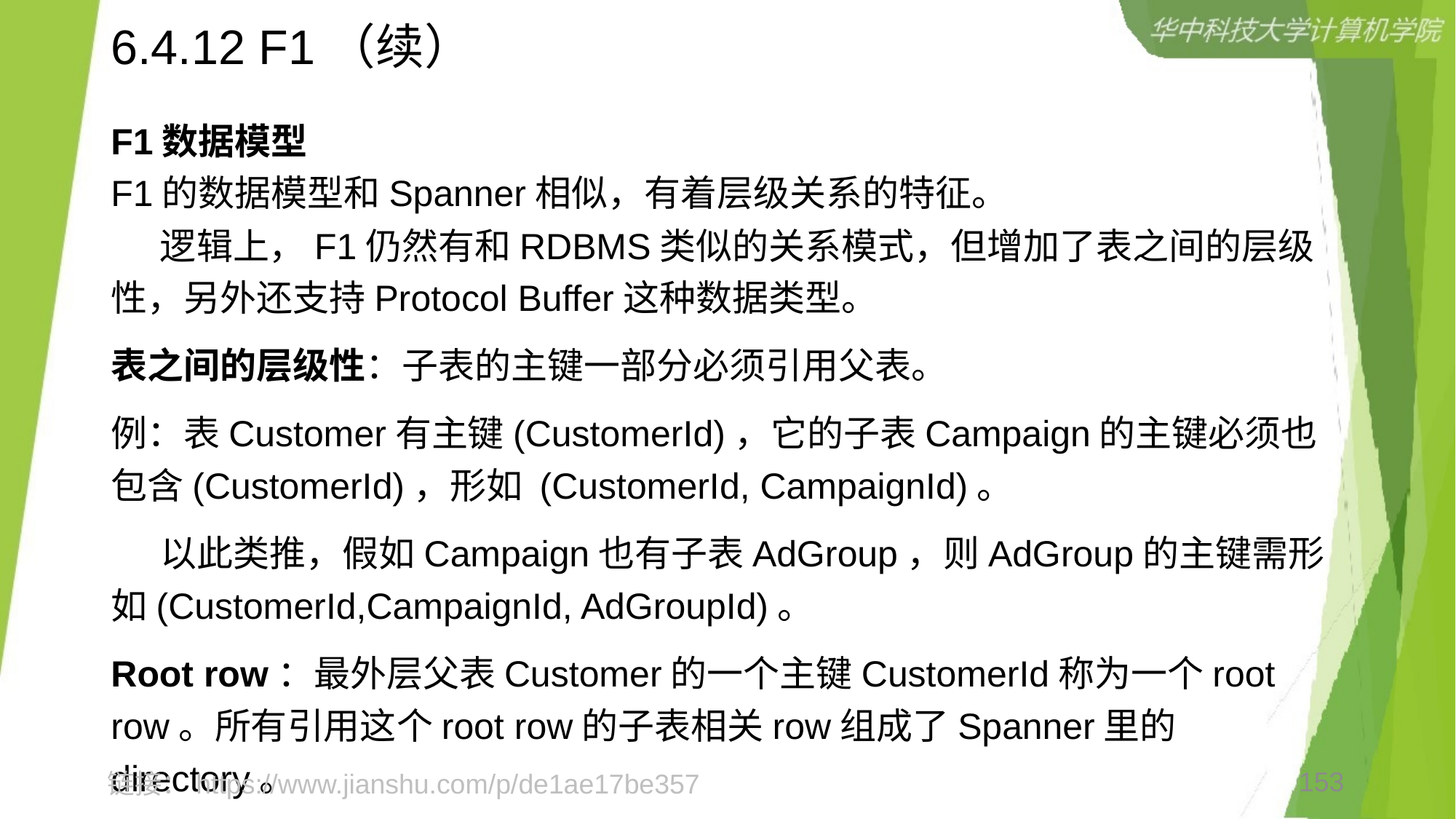

# 6.4.12 F1（续）
F1数据模型
F1的数据模型和Spanner相似，有着层级关系的特征。
      逻辑上，F1仍然有和RDBMS类似的关系模式，但增加了表之间的层级性，另外还支持Protocol Buffer这种数据类型。
表之间的层级性：子表的主键一部分必须引用父表。
例：表Customer有主键(CustomerId)，它的子表Campaign的主键必须也包含(CustomerId)，形如 (CustomerId, CampaignId)。
     以此类推，假如Campaign也有子表AdGroup，则AdGroup的主键需形如(CustomerId,CampaignId, AdGroupId)。
Root row：最外层父表Customer的一个主键CustomerId称为一个root row。所有引用这个root row的子表相关row组成了Spanner里的directory。
153
链接：https://www.jianshu.com/p/de1ae17be357